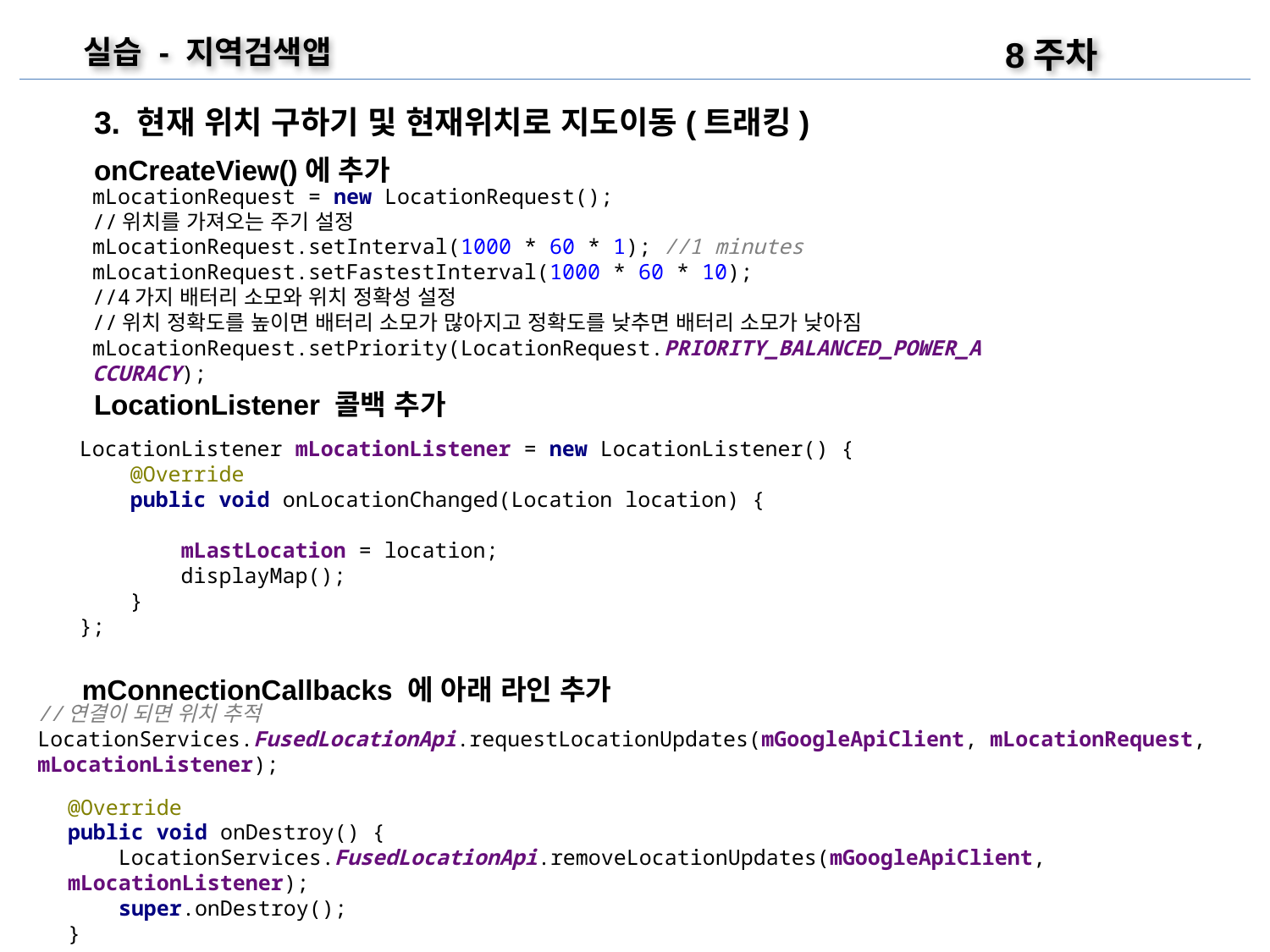

8주차
실습 - 지역검색앱
3. 현재 위치 구하기 및 현재위치로 지도이동(트래킹)
onCreateView()에 추가
* onCreateView에 현재 위치 가져오기 설정 추가
mLocationRequest = new LocationRequest();
//위치를 가져오는 주기 설정
mLocationRequest.setInterval(1000 * 60 * 1); //1 minutes
mLocationRequest.setFastestInterval(1000 * 60 * 10);
//4가지 배터리 소모와 위치 정확성 설정
//위치 정확도를 높이면 배터리 소모가 많아지고 정확도를 낮추면 배터리 소모가 낮아짐
mLocationRequest.setPriority(LocationRequest.PRIORITY_BALANCED_POWER_ACCURACY);
LocationListener 콜백 추가
LocationListener mLocationListener = new LocationListener() {
    @Override
    public void onLocationChanged(Location location) {
        mLastLocation = location;
        displayMap();
    }
};
mConnectionCallbacks 에 아래 라인 추가
//연결이 되면 위치 추적
LocationServices.FusedLocationApi.requestLocationUpdates(mGoogleApiClient, mLocationRequest, mLocationListener);
@Override
public void onDestroy() {
    LocationServices.FusedLocationApi.removeLocationUpdates(mGoogleApiClient, mLocationListener);
    super.onDestroy();
}